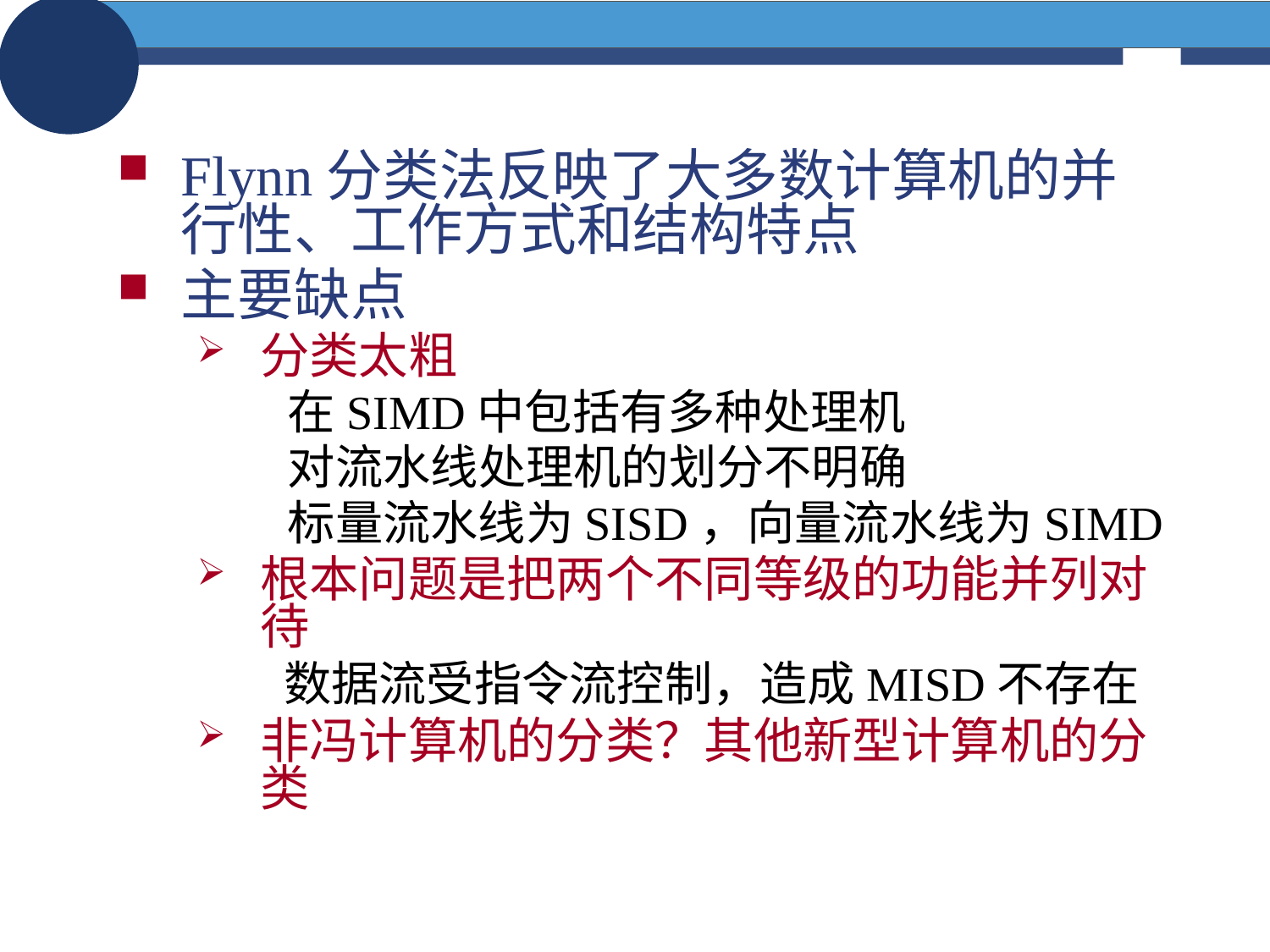

Flynn分类法反映了大多数计算机的并行性、工作方式和结构特点
主要缺点
分类太粗
               在SIMD中包括有多种处理机
               对流水线处理机的划分不明确
               标量流水线为SISD，向量流水线为SIMD
根本问题是把两个不同等级的功能并列对待
              数据流受指令流控制，造成MISD不存在
非冯计算机的分类？其他新型计算机的分类